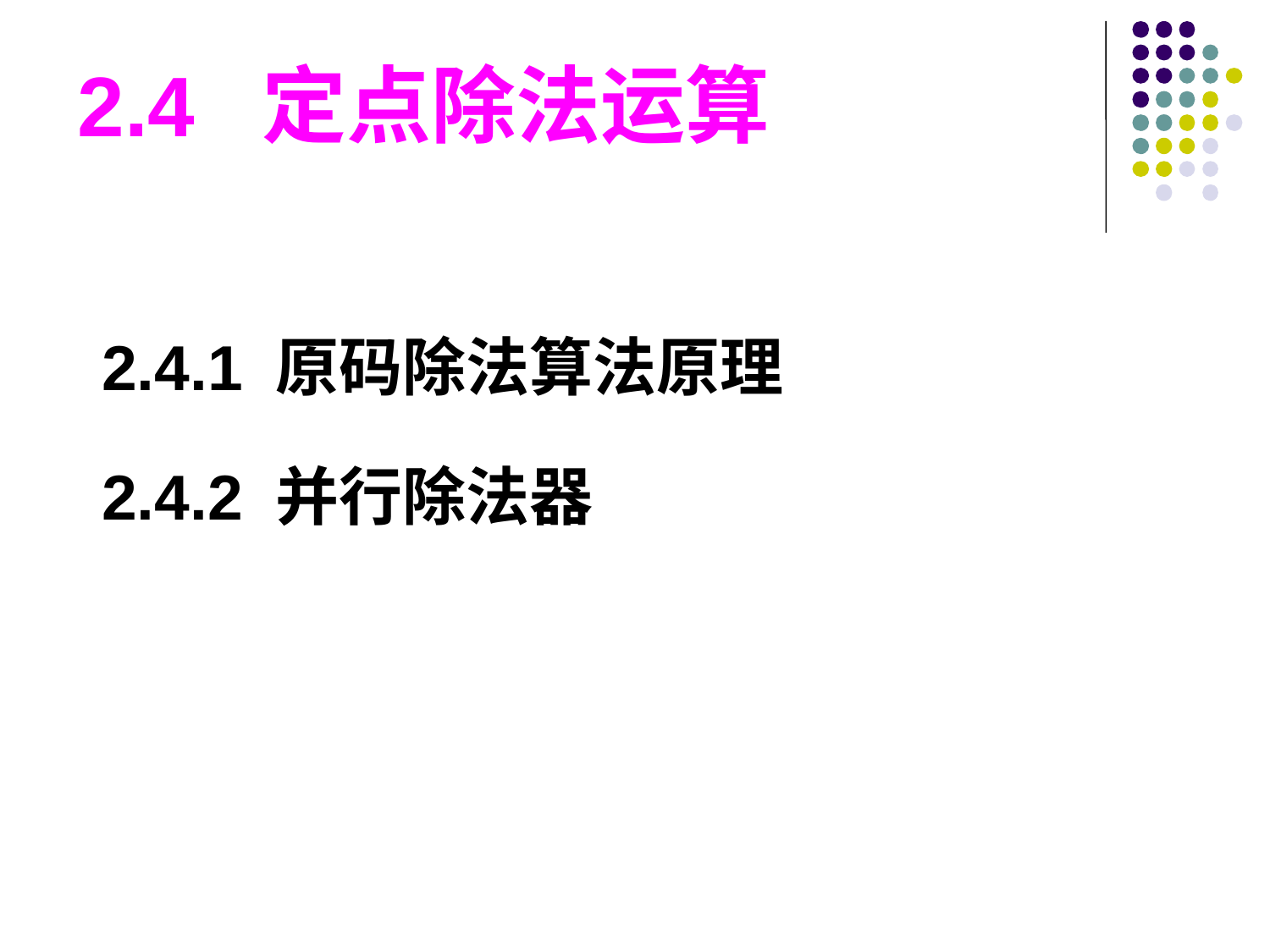

2.4  定点除法运算
2.4.1 原码除法算法原理
2.4.2 并行除法器
#
70